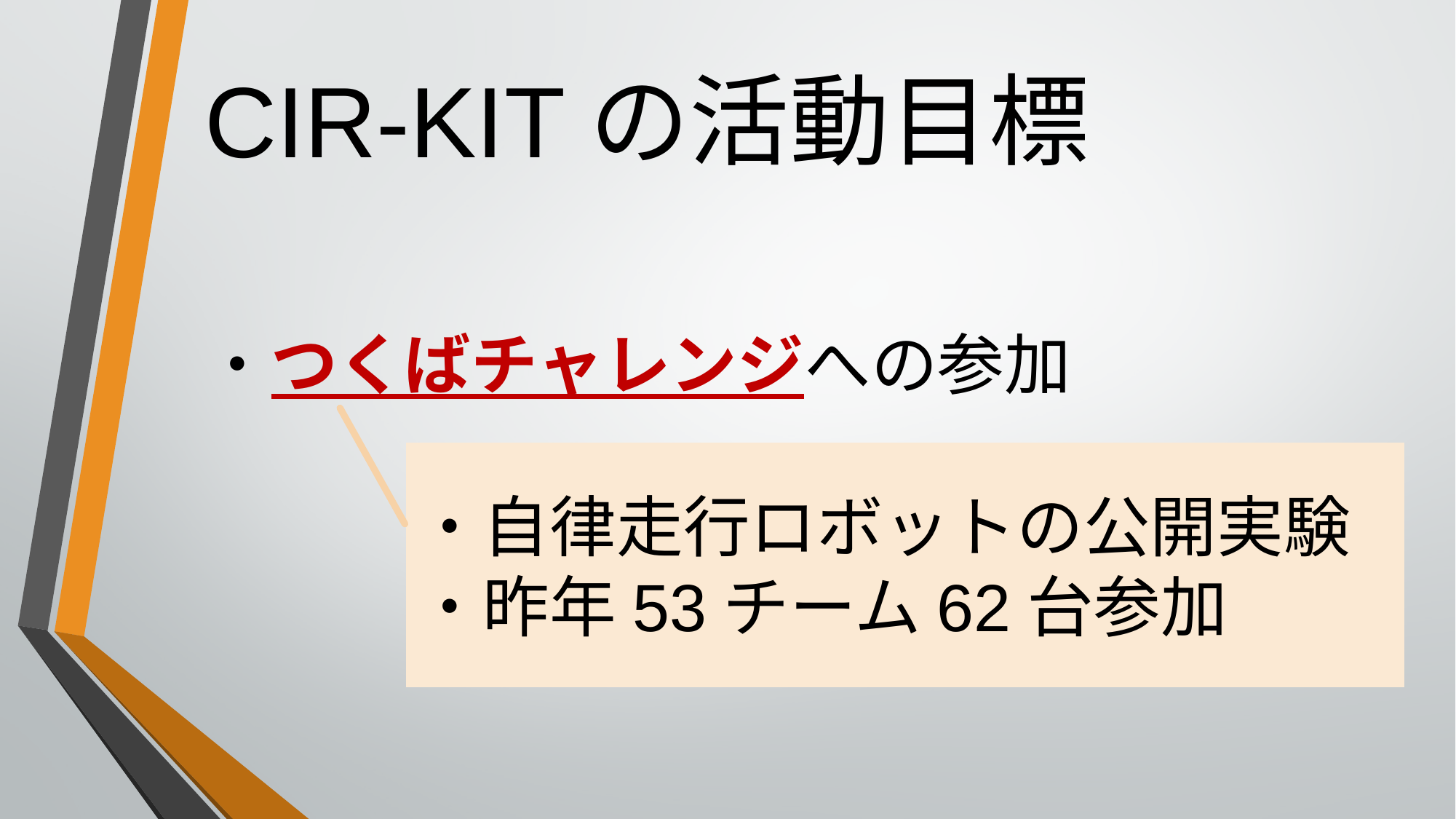

# CIR-KITの活動目標
・つくばチャレンジへの参加

・自律走行ロボットの公開実験
・昨年53チーム62台参加